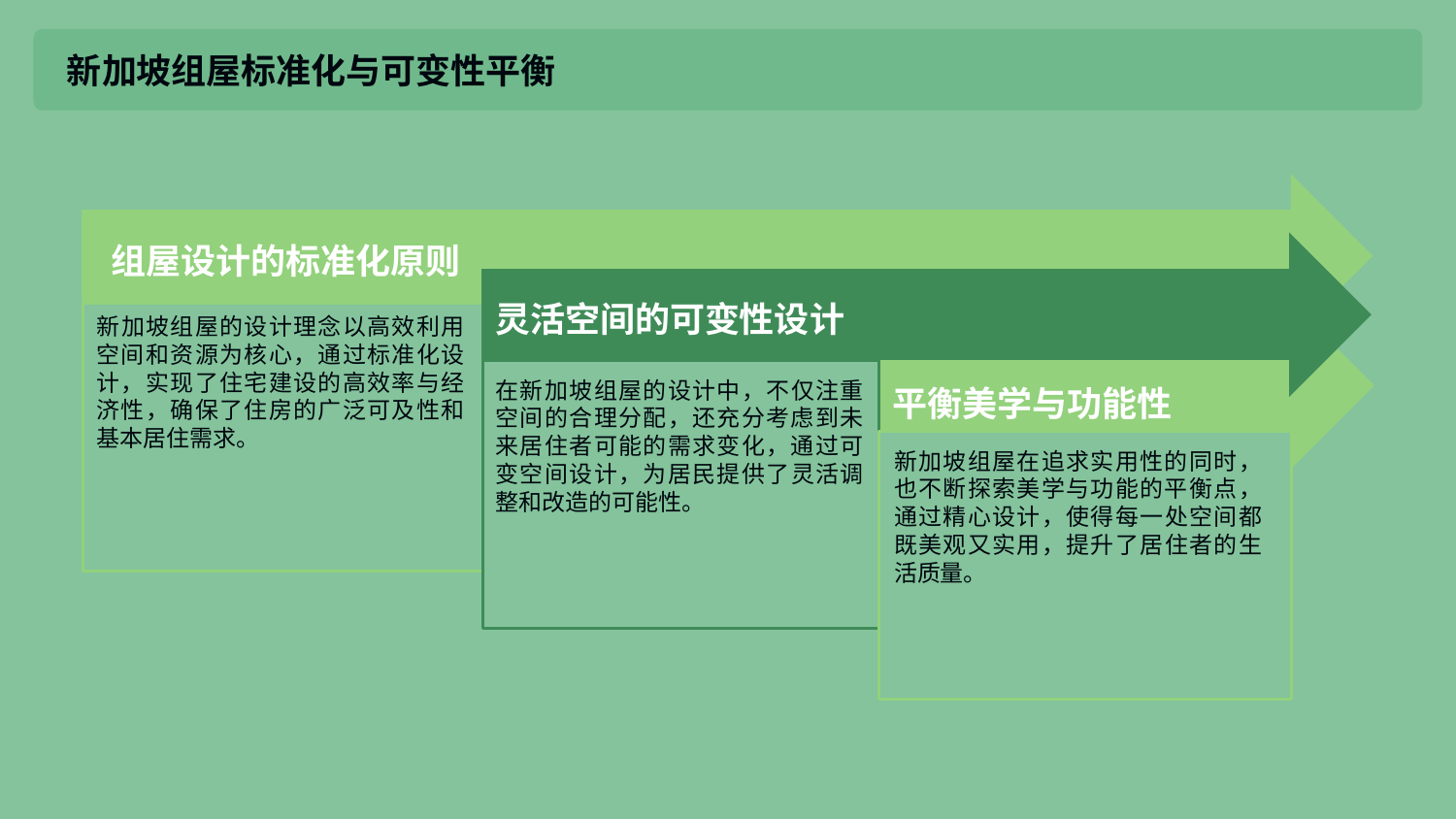

新加坡组屋标准化与可变性平衡

组屋设计的标准化原则

灵活空间的可变性设计
新加坡组屋的设计理念以高效利用空间和资源为核心，通过标准化设计，实现了住宅建设的高效率与经济性，确保了住房的广泛可及性和基本居住需求。

在新加坡组屋的设计中，不仅注重空间的合理分配，还充分考虑到未来居住者可能的需求变化，通过可变空间设计，为居民提供了灵活调整和改造的可能性。

平衡美学与功能性

新加坡组屋在追求实用性的同时，也不断探索美学与功能的平衡点，通过精心设计，使得每一处空间都既美观又实用，提升了居住者的生活质量。